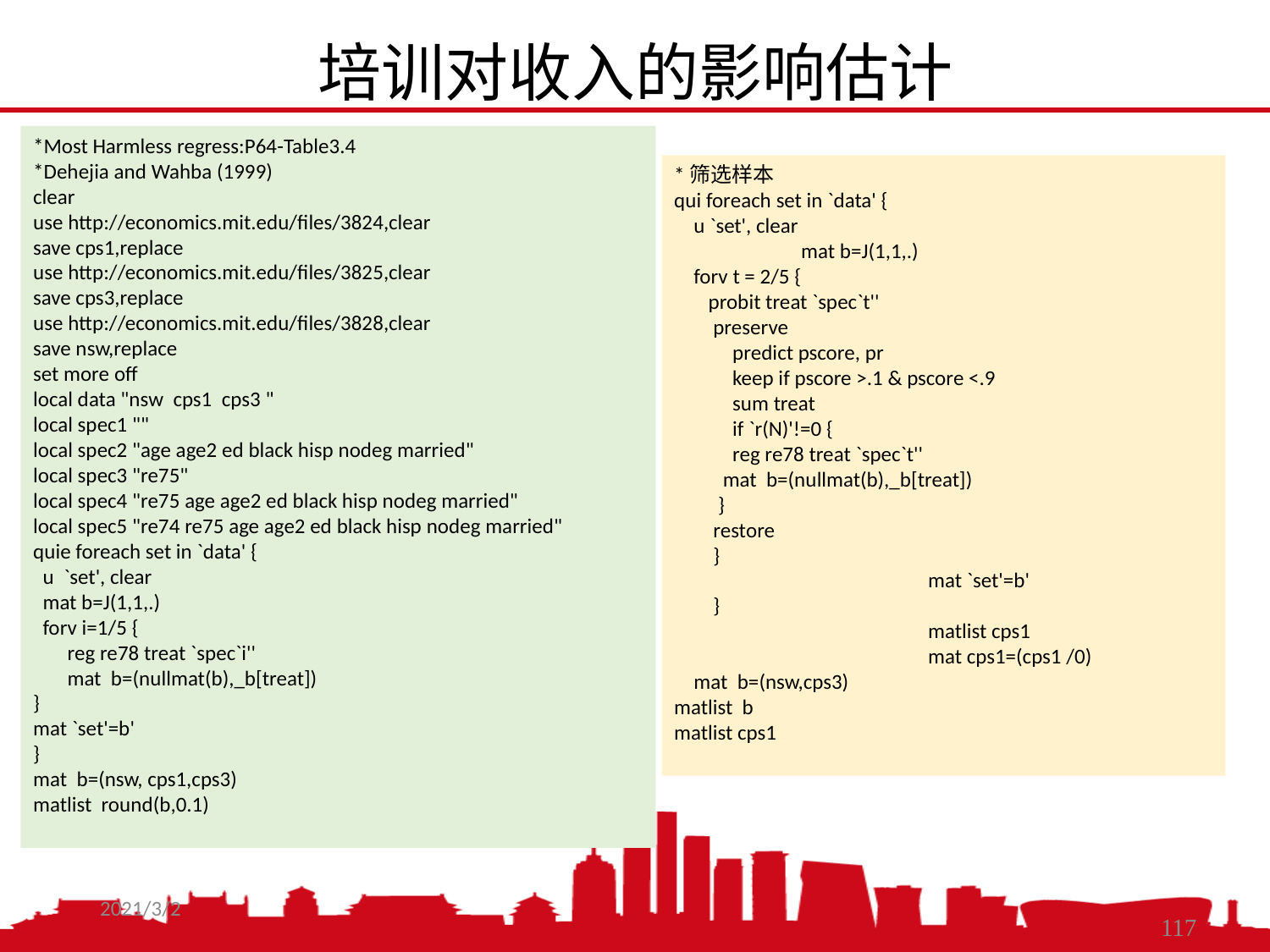

培训对收入的影响估计
*Most Harmless regress:P64-Table3.4
*Dehejia and Wahba (1999)
clear
use http://economics.mit.edu/files/3824,clear
save cps1,replace
use http://economics.mit.edu/files/3825,clear
save cps3,replace
use http://economics.mit.edu/files/3828,clear
save nsw,replace
set more off
local data "nsw  cps1  cps3 "
local spec1 ""
local spec2 "age age2 ed black hisp nodeg married"
local spec3 "re75"
local spec4 "re75 age age2 ed black hisp nodeg married"
local spec5 "re74 re75 age age2 ed black hisp nodeg married"
quie foreach set in `data' {
  u  `set', clear
  mat b=J(1,1,.)
  forv i=1/5 {
       reg re78 treat `spec`i''
       mat  b=(nullmat(b),_b[treat])
}
mat `set'=b'
}
mat  b=(nsw, cps1,cps3)
matlist  round(b,0.1)

*筛选样本
qui foreach set in `data' {
    u `set', clear
	mat b=J(1,1,.)
    forv t = 2/5 {
       probit treat `spec`t''
        preserve
            predict pscore, pr
            keep if pscore >.1 & pscore <.9
            sum treat
            if `r(N)'!=0 {
            reg re78 treat `spec`t''
          mat  b=(nullmat(b),_b[treat])
         }
        restore
        }
		mat `set'=b'
        }
		matlist cps1
		mat cps1=(cps1 /0)
    mat  b=(nsw,cps3)
matlist  b
matlist cps1

2021/3/2
中国人民大学，陈传波
117